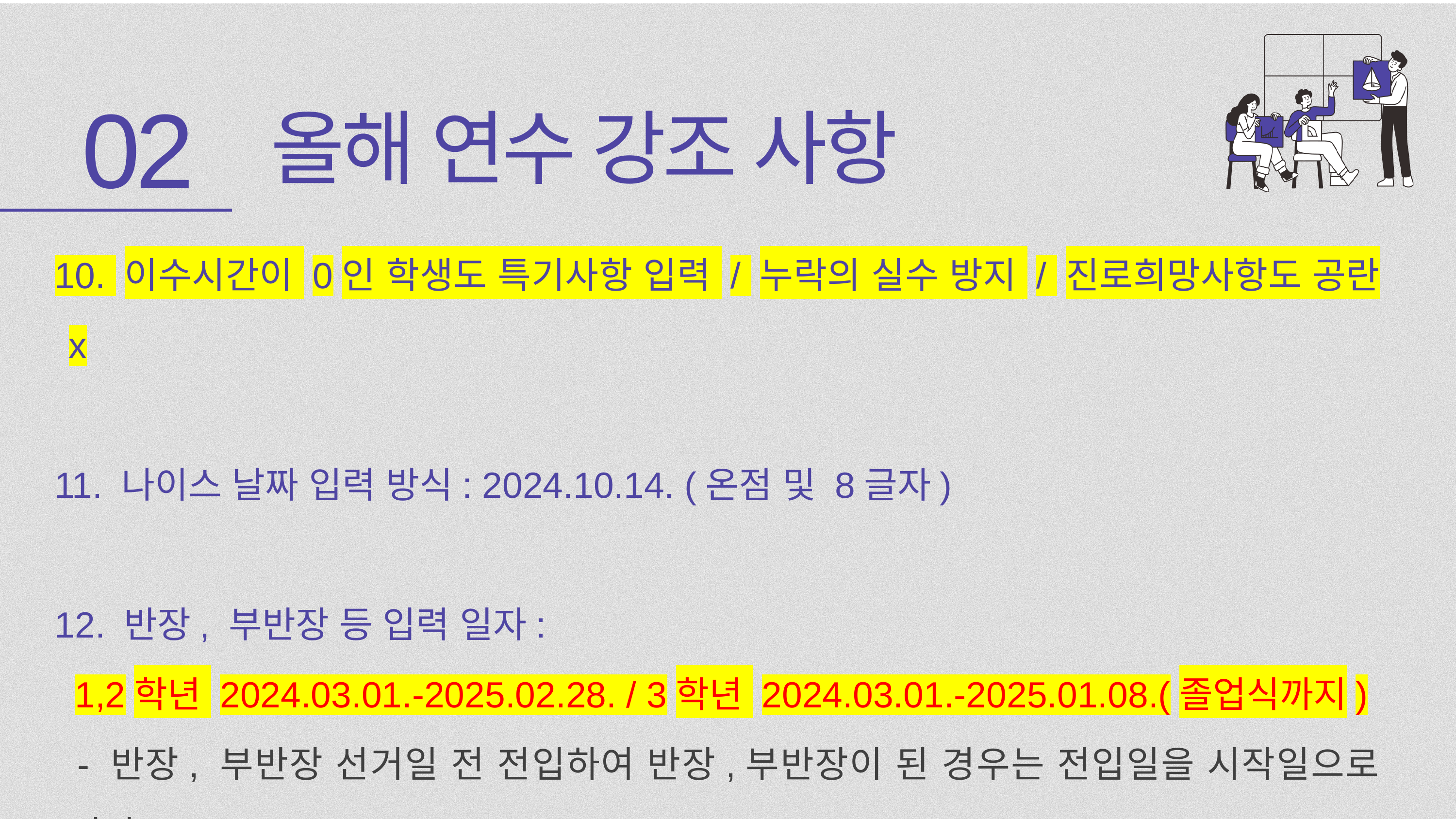

02
올해 연수 강조 사항

10. 이수시간이 0인 학생도 특기사항 입력 / 누락의 실수 방지 / 진로희망사항도 공란 x

11. 나이스 날짜 입력 방식: 2024.10.14. (온점 및 8글자)

12. 반장, 부반장 등 입력 일자:
  1,2학년 2024.03.01.-2025.02.28. / 3학년 2024.03.01.-2025.01.08.(졸업식까지)
  - 반장, 부반장 선거일 전 전입하여 반장,부반장이 된 경우는 전입일을 시작일으로 지정
  - 그만두는 경우: 내부기안의 종료일까지 입력